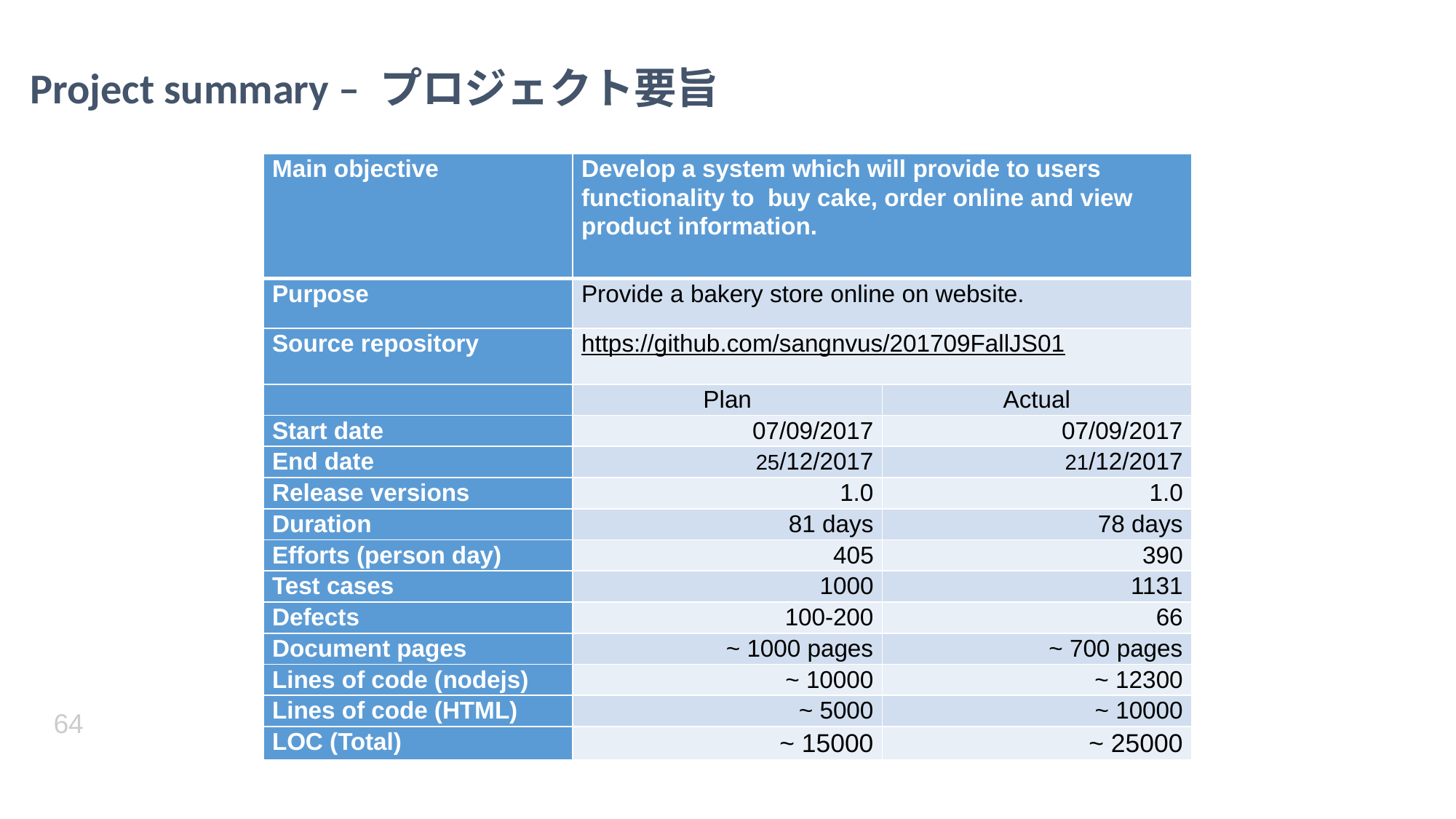

Project summary – プロジェクト要旨
| Main objective | Develop a system which will provide to users functionality to buy cake, order online and view product information. |  |
| --- | --- | --- |
| Purpose | Provide a bakery store online on website. |  |
| Source repository | https://github.com/sangnvus/201709FallJS01 |  |
|  | Plan | Actual |
| Start date | 07/09/2017 | 07/09/2017 |
| End date | 25/12/2017 | 21/12/2017 |
| Release versions | 1.0 | 1.0 |
| Duration | 81 days | 78 days |
| Efforts (person day) | 405 | 390 |
| Test cases | 1000 | 1131 |
| Defects | 100-200 | 66 |
| Document pages | ~ 1000 pages | ~ 700 pages |
| Lines of code (nodejs) | ~ 10000 | ~ 12300 |
| Lines of code (HTML) | ~ 5000 | ~ 10000 |
| LOC (Total) | ~ 15000 | ~ 25000 |